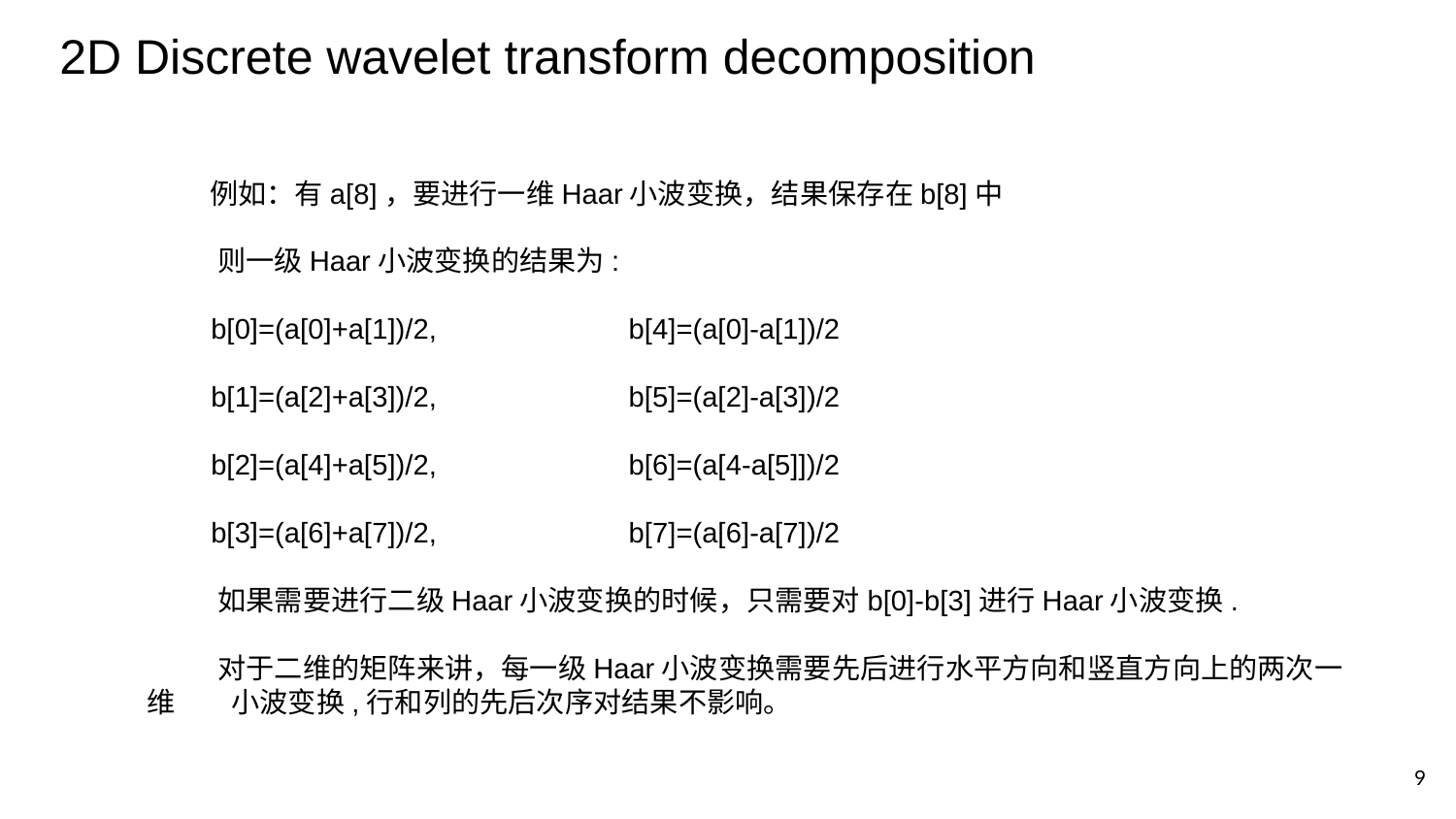

# 2D Discrete wavelet transform decomposition

       例如：有a[8]，要进行一维Haar小波变换，结果保存在b[8]中

        则一级Haar小波变换的结果为:

        b[0]=(a[0]+a[1])/2,                        b[4]=(a[0]-a[1])/2

        b[1]=(a[2]+a[3])/2,                        b[5]=(a[2]-a[3])/2

        b[2]=(a[4]+a[5])/2,                        b[6]=(a[4-a[5]])/2

        b[3]=(a[6]+a[7])/2,                        b[7]=(a[6]-a[7])/2

        如果需要进行二级Haar小波变换的时候，只需要对b[0]-b[3]进行Haar小波变换.

        对于二维的矩阵来讲，每一级Haar小波变换需要先后进行水平方向和竖直方向上的两次一维       小波变换,行和列的先后次序对结果不影响。

9